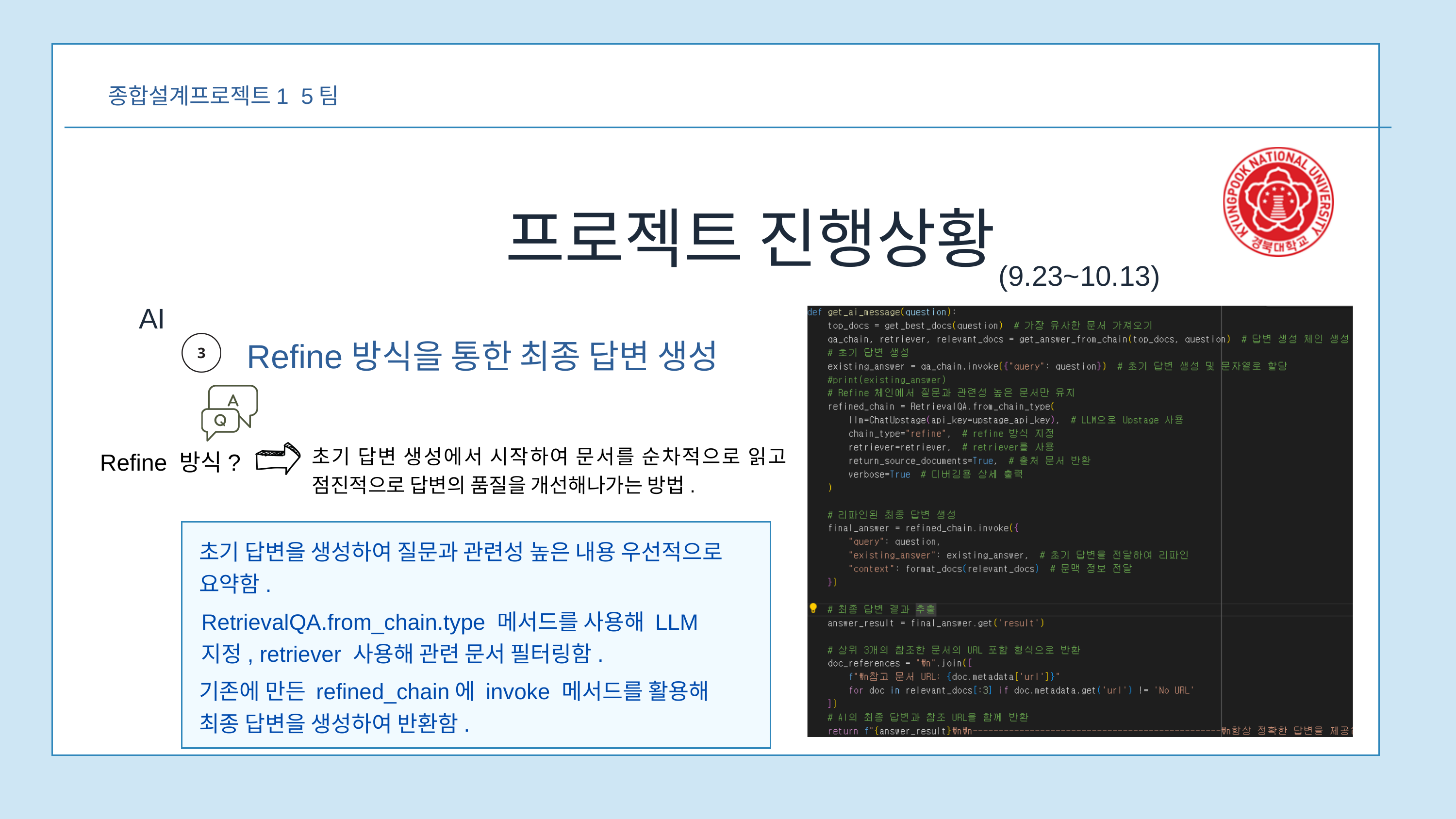

종합설계프로젝트1  5팀

프로젝트 진행상황
(9.23~10.13)
AI

Refine방식을 통한 최종 답변 생성

초기 답변 생성에서 시작하여 문서를 순차적으로 읽고 점진적으로 답변의 품질을 개선해나가는 방법.

Refine 방식?

초기 답변을 생성하여 질문과 관련성 높은 내용 우선적으로 요약함.
RetrievalQA.from_chain.type 메서드를 사용해 LLM 지정, retriever 사용해 관련 문서 필터링함.
기존에 만든 refined_chain에 invoke 메서드를 활용해 최종 답변을 생성하여 반환함.